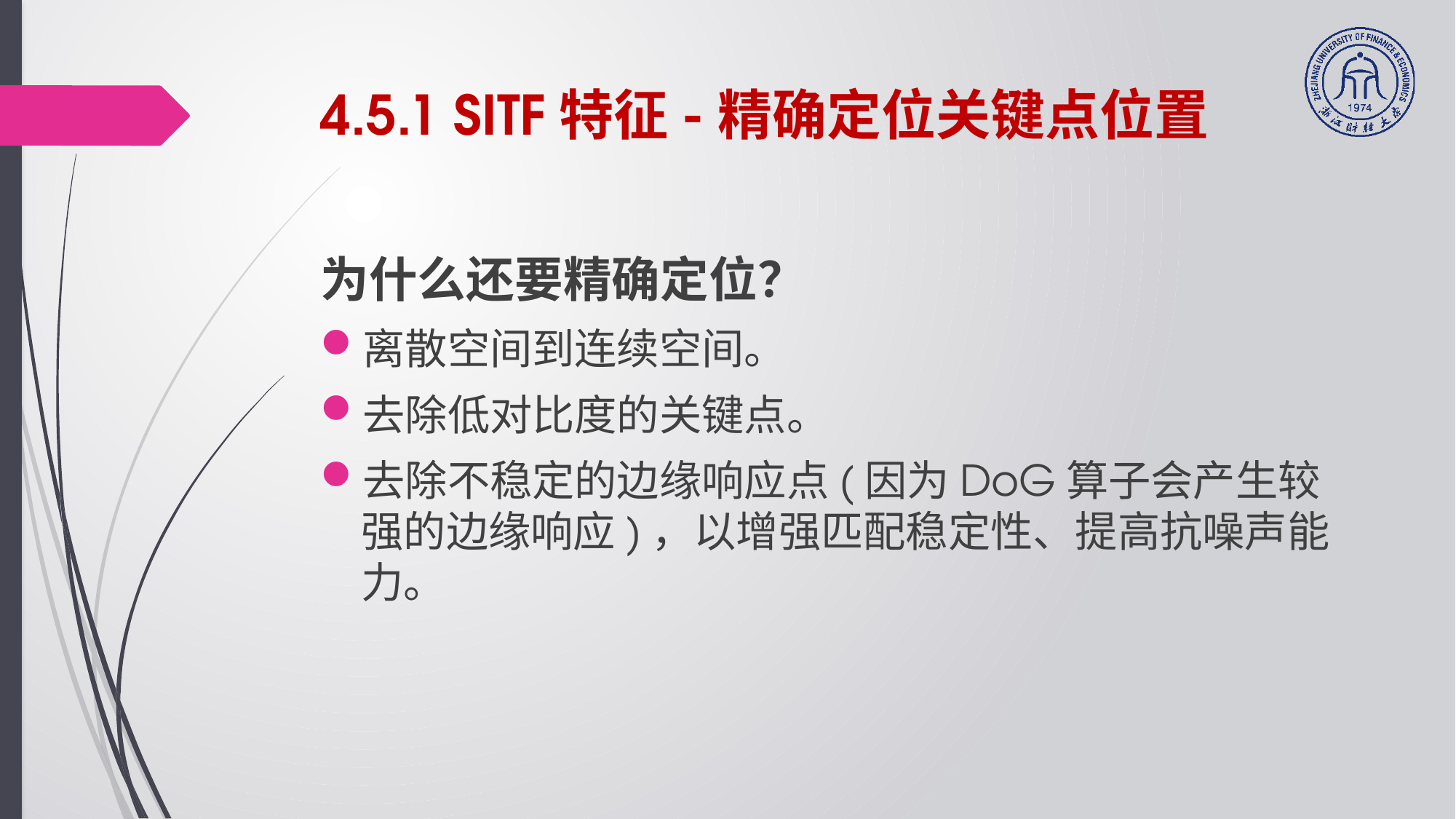

# 4.5.1 SITF特征-精确定位关键点位置
为什么还要精确定位？
离散空间到连续空间。
去除低对比度的关键点。
去除不稳定的边缘响应点(因为DoG算子会产生较强的边缘响应)，以增强匹配稳定性、提高抗噪声能力。